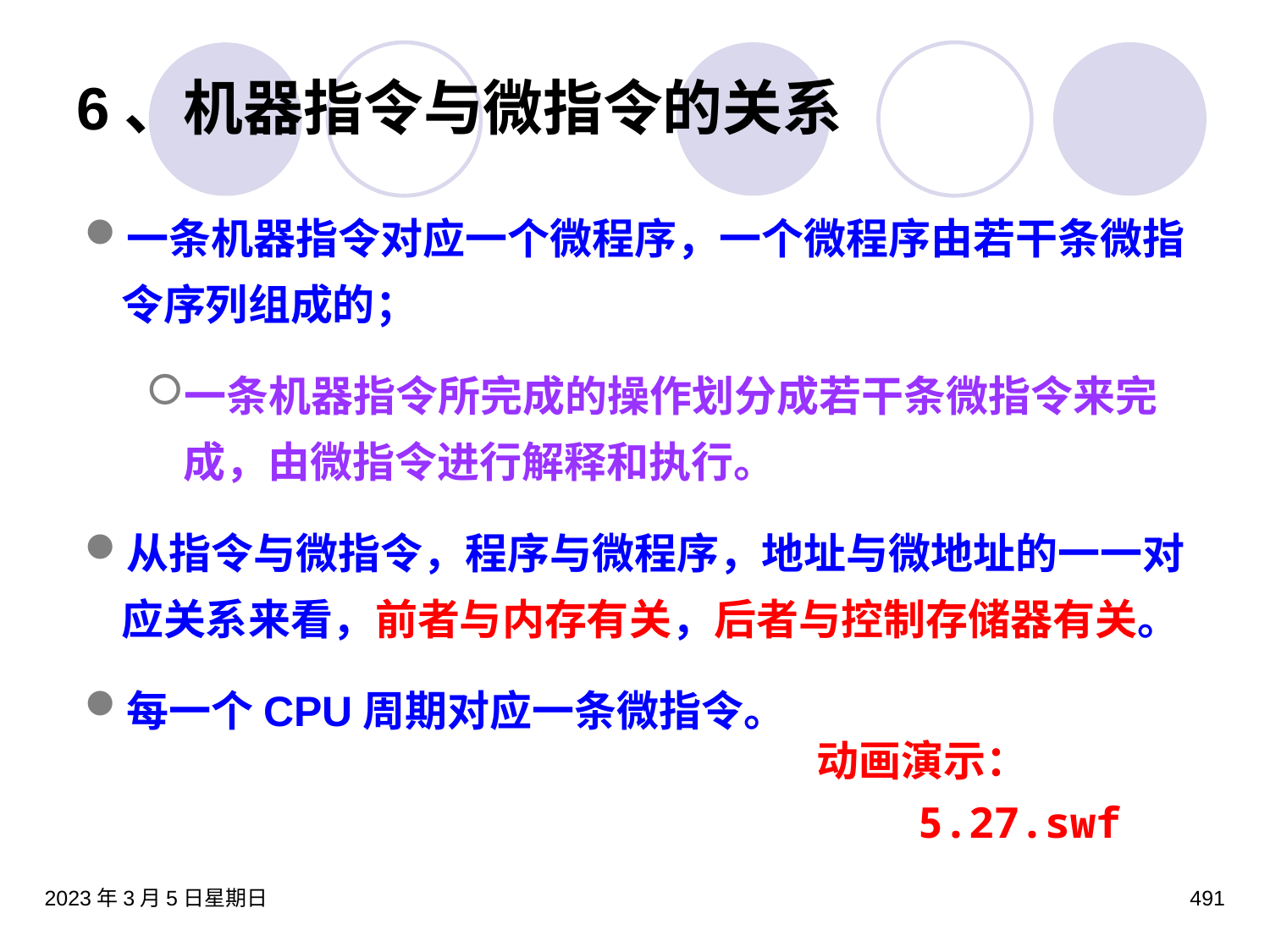

# 6、机器指令与微指令的关系
一条机器指令对应一个微程序，一个微程序由若干条微指令序列组成的；
一条机器指令所完成的操作划分成若干条微指令来完成，由微指令进行解释和执行。
从指令与微指令，程序与微程序，地址与微地址的一一对应关系来看，前者与内存有关，后者与控制存储器有关。
每一个CPU周期对应一条微指令。
动画演示：
    5.27.swf
2023年3月5日星期日
491